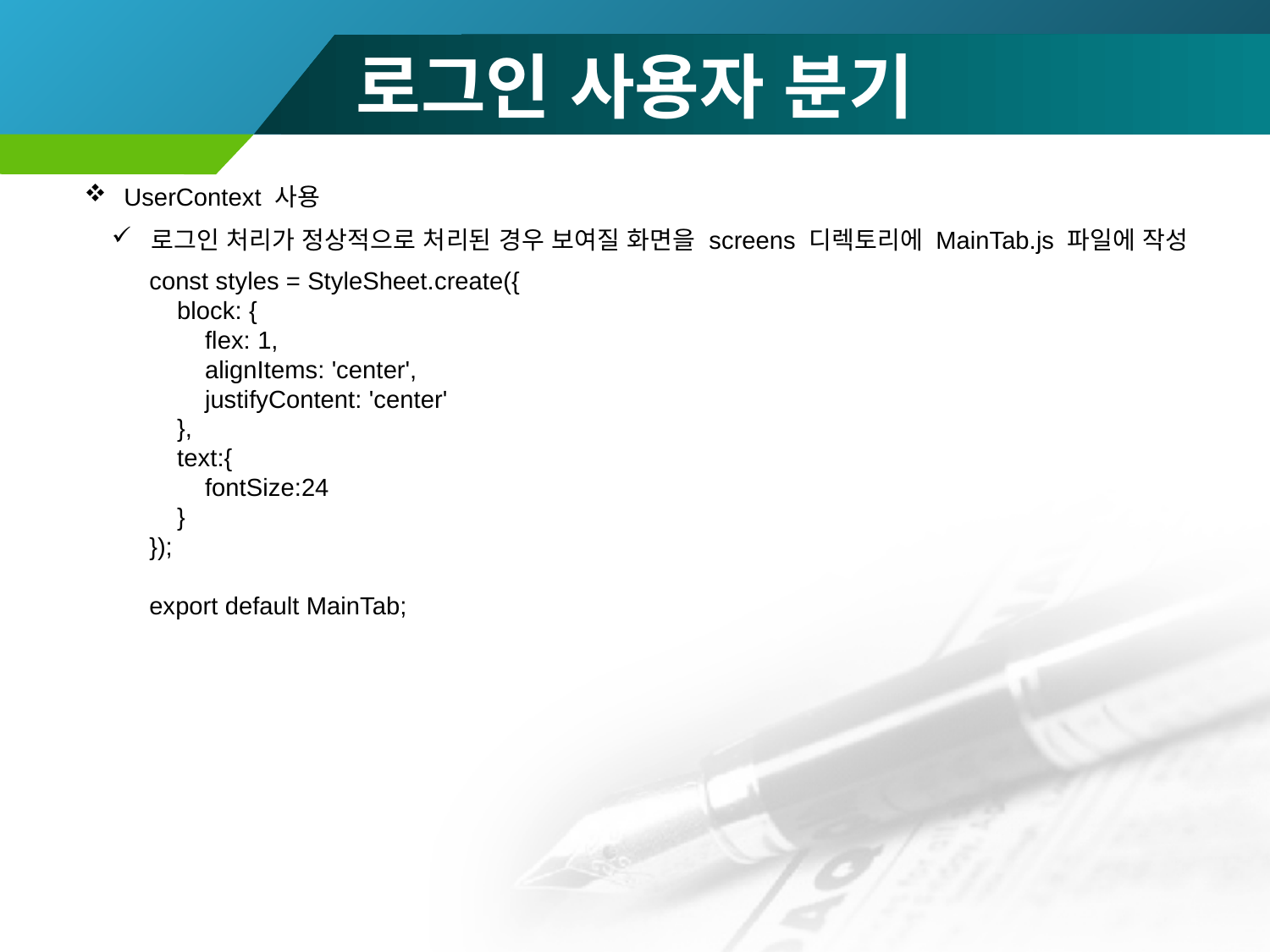

# 로그인 사용자 분기
UserContext 사용
로그인 처리가 정상적으로 처리된 경우 보여질 화면을 screens 디렉토리에 MainTab.js 파일에 작성
const styles = StyleSheet.create({
    block: {
        flex: 1,
        alignItems: 'center',
        justifyContent: 'center'
    },
    text:{
        fontSize:24
    }
});

export default MainTab;